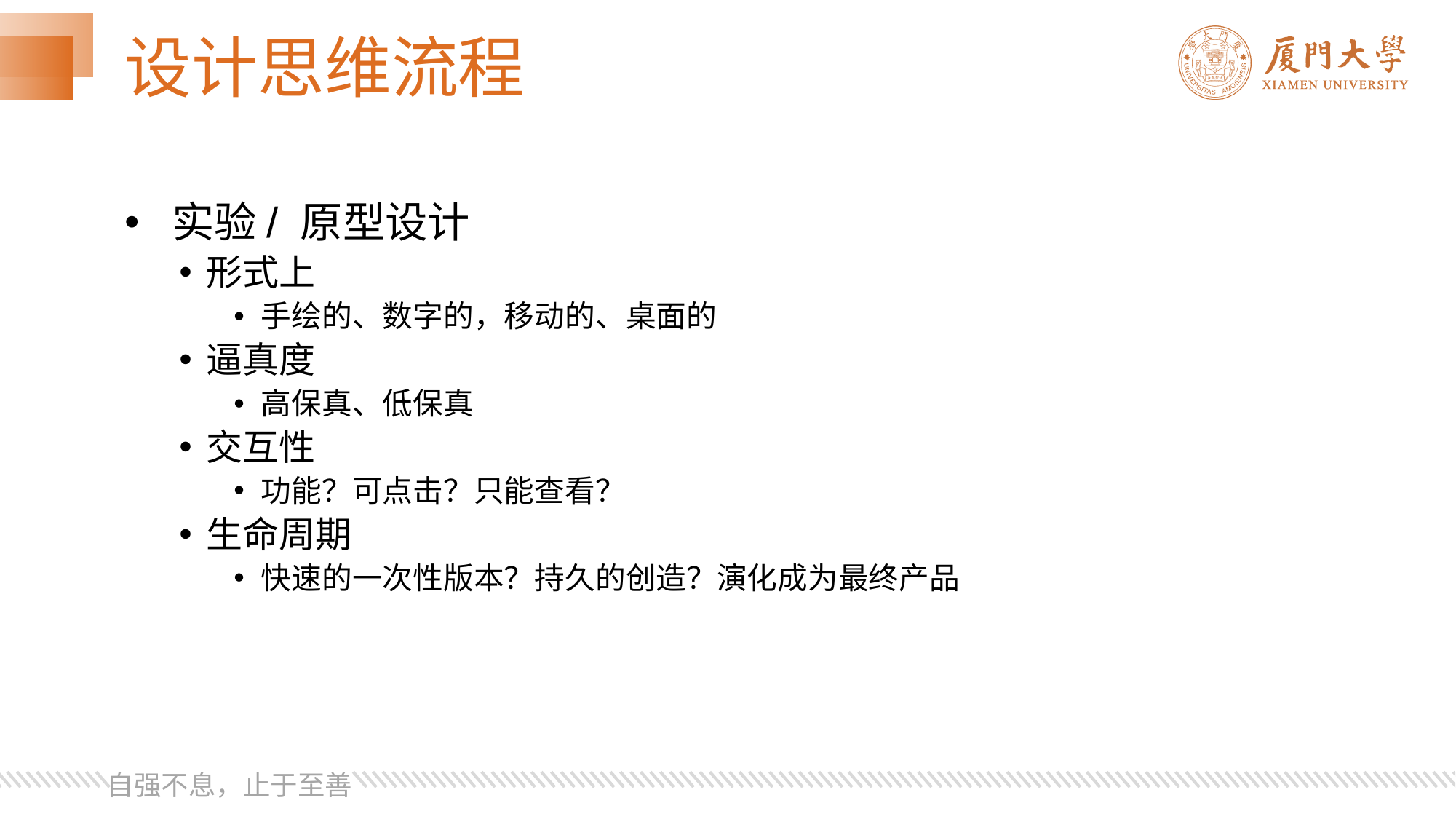

# 设计思维流程
 实验/ 原型设计
形式上
手绘的、数字的，移动的、桌面的
逼真度
高保真、低保真
交互性
功能？可点击？只能查看？
生命周期
快速的一次性版本？持久的创造？演化成为最终产品